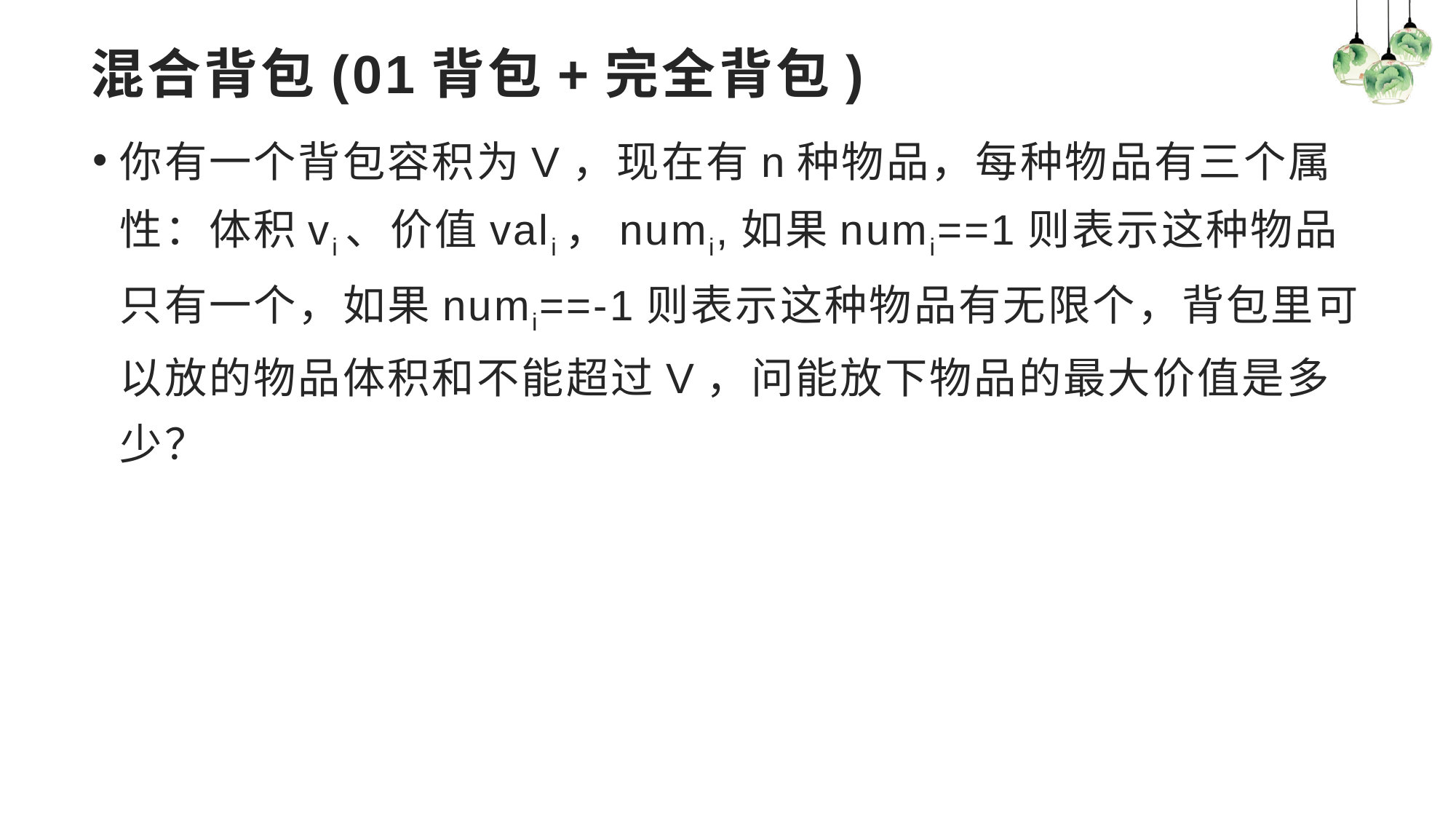

# 混合背包(01背包+完全背包)
你有一个背包容积为V，现在有n种物品，每种物品有三个属性：体积vi、价值vali，numi,如果numi==1则表示这种物品只有一个，如果numi==-1则表示这种物品有无限个，背包里可以放的物品体积和不能超过V，问能放下物品的最大价值是多少？